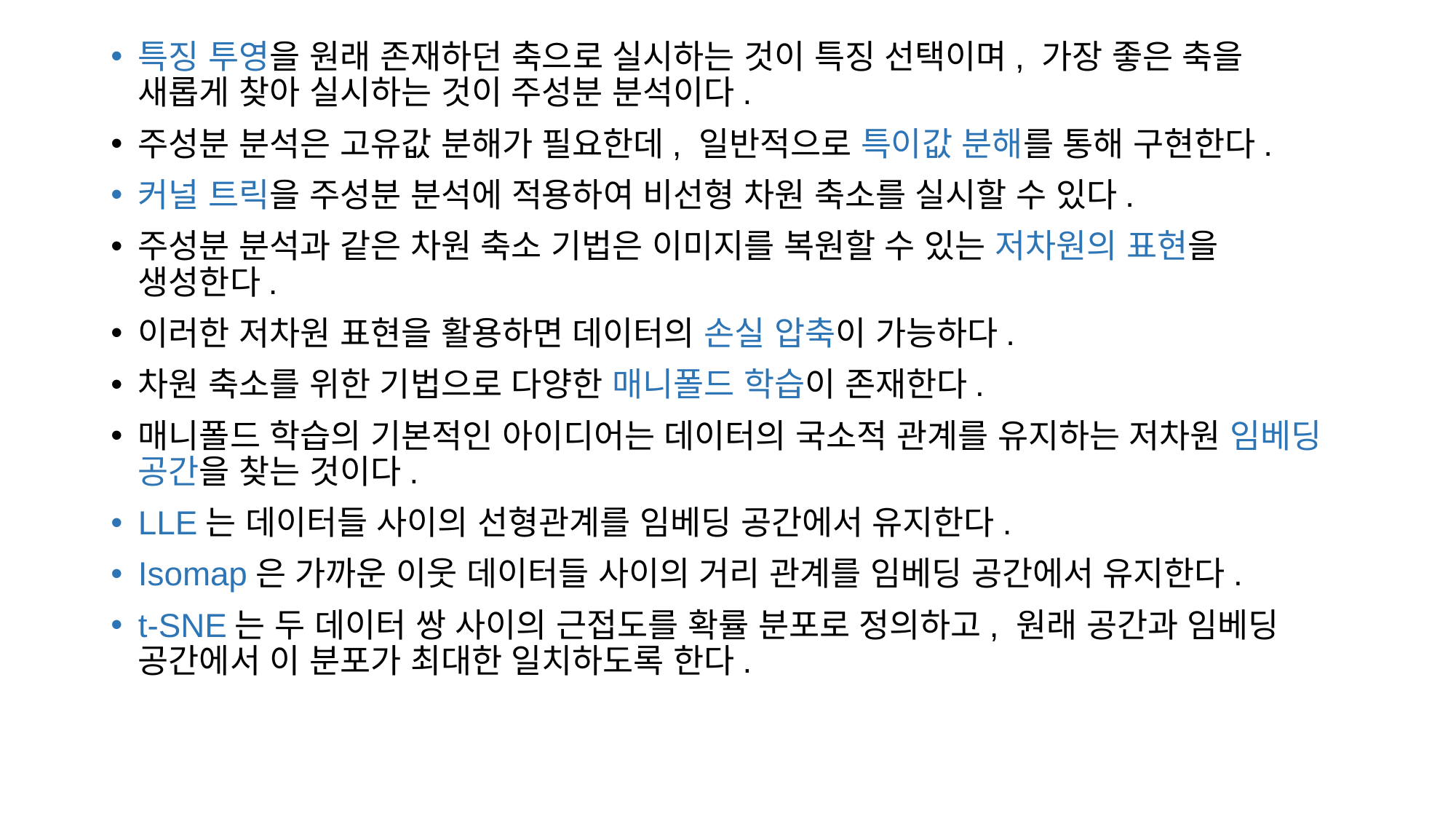

특징 투영을 원래 존재하던 축으로 실시하는 것이 특징 선택이며, 가장 좋은 축을 새롭게 찾아 실시하는 것이 주성분 분석이다.
주성분 분석은 고유값 분해가 필요한데, 일반적으로 특이값 분해를 통해 구현한다.
커널 트릭을 주성분 분석에 적용하여 비선형 차원 축소를 실시할 수 있다.
주성분 분석과 같은 차원 축소 기법은 이미지를 복원할 수 있는 저차원의 표현을 생성한다.
이러한 저차원 표현을 활용하면 데이터의 손실 압축이 가능하다.
차원 축소를 위한 기법으로 다양한 매니폴드 학습이 존재한다.
매니폴드 학습의 기본적인 아이디어는 데이터의 국소적 관계를 유지하는 저차원 임베딩 공간을 찾는 것이다.
LLE는 데이터들 사이의 선형관계를 임베딩 공간에서 유지한다.
Isomap은 가까운 이웃 데이터들 사이의 거리 관계를 임베딩 공간에서 유지한다.
t-SNE는 두 데이터 쌍 사이의 근접도를 확률 분포로 정의하고, 원래 공간과 임베딩 공간에서 이 분포가 최대한 일치하도록 한다.